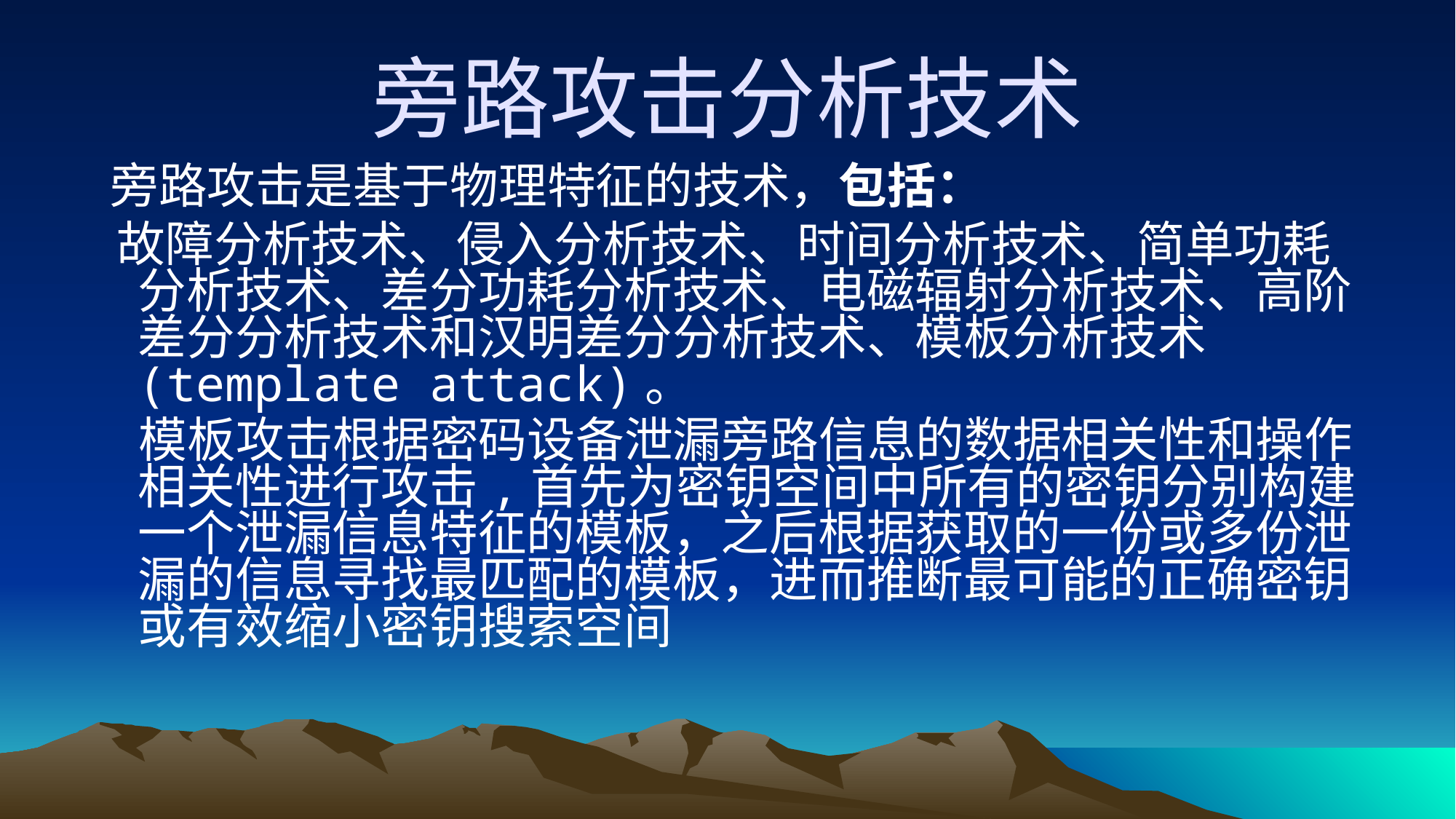

# 旁路攻击分析技术
 旁路攻击是基于物理特征的技术，包括：
  故障分析技术、侵入分析技术、时间分析技术、简单功耗分析技术、差分功耗分析技术、电磁辐射分析技术、高阶差分分析技术和汉明差分分析技术、模板分析技术 (template attack)。
    模板攻击根据密码设备泄漏旁路信息的数据相关性和操作相关性进行攻击,首先为密钥空间中所有的密钥分别构建一个泄漏信息特征的模板，之后根据获取的一份或多份泄漏的信息寻找最匹配的模板，进而推断最可能的正确密钥或有效缩小密钥搜索空间